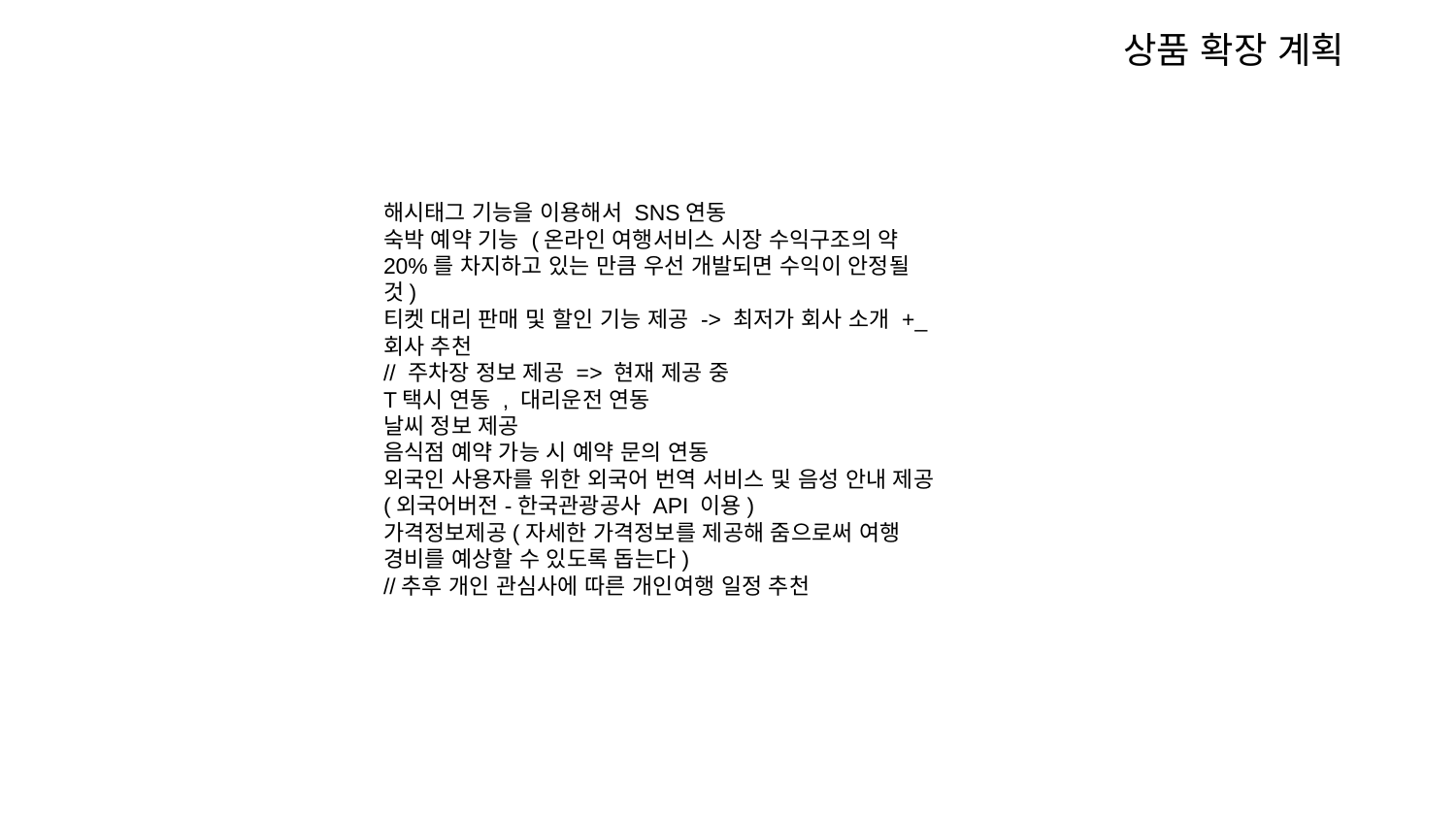

상품 확장 계획
해시태그 기능을 이용해서 SNS연동
숙박 예약 기능 (온라인 여행서비스 시장 수익구조의 약 20%를 차지하고 있는 만큼 우선 개발되면 수익이 안정될 것)
티켓 대리 판매 및 할인 기능 제공 -> 최저가 회사 소개 +_ 회사 추천
// 주차장 정보 제공 => 현재 제공 중
T택시 연동 , 대리운전 연동
날씨 정보 제공
음식점 예약 가능 시 예약 문의 연동
외국인 사용자를 위한 외국어 번역 서비스 및 음성 안내 제공(외국어버전-한국관광공사 API 이용)
가격정보제공(자세한 가격정보를 제공해 줌으로써 여행 경비를 예상할 수 있도록 돕는다)
//추후 개인 관심사에 따른 개인여행 일정 추천